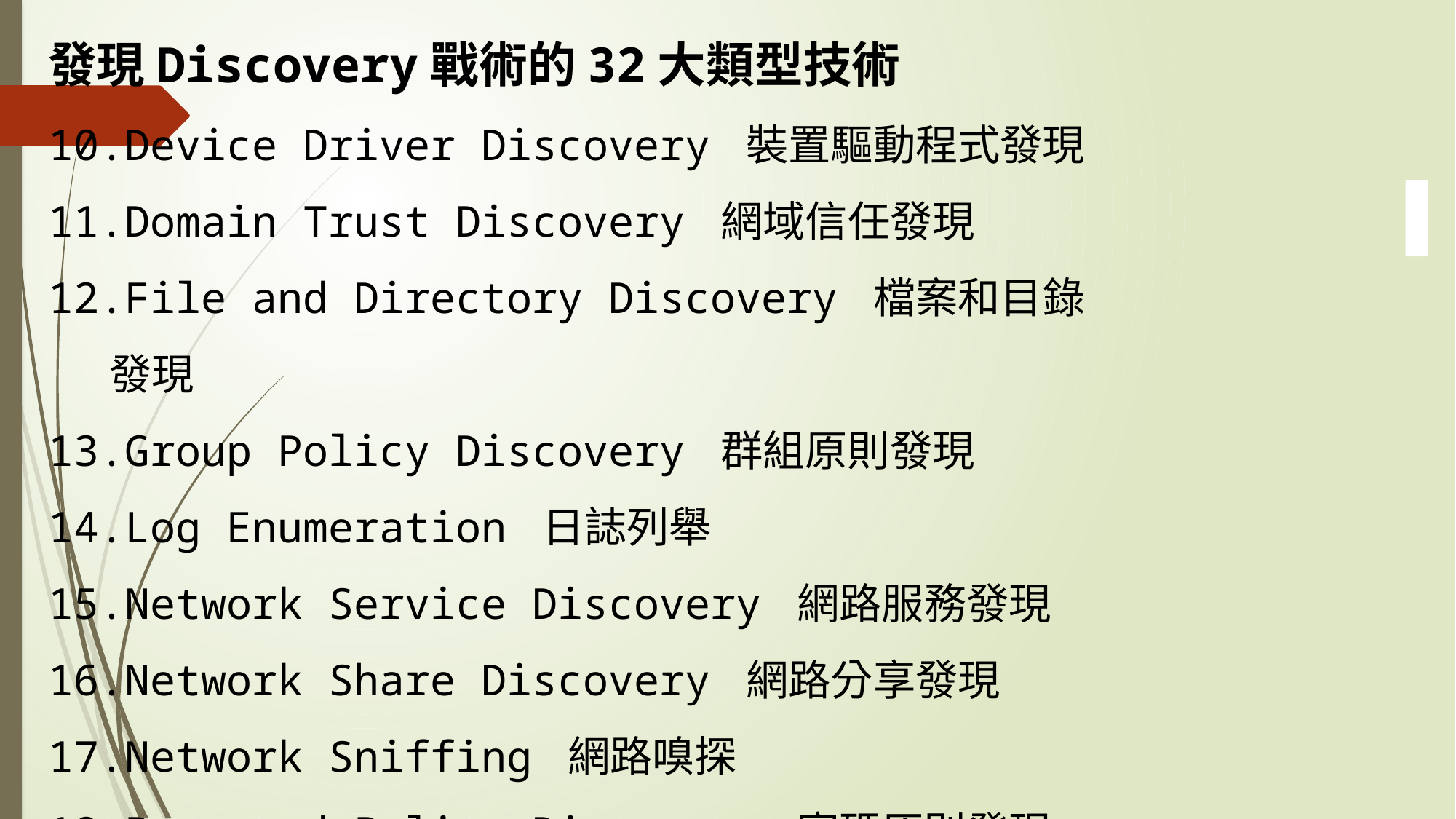

發現Discovery戰術的32大類型技術
Device Driver Discovery 裝置驅動程式發現
Domain Trust Discovery 網域信任發現
File and Directory Discovery 檔案和目錄發現
Group Policy Discovery 群組原則發現
Log Enumeration 日誌列舉
Network Service Discovery 網路服務發現
Network Share Discovery 網路分享發現
Network Sniffing 網路嗅探
Password Policy Discovery 密碼原則發現